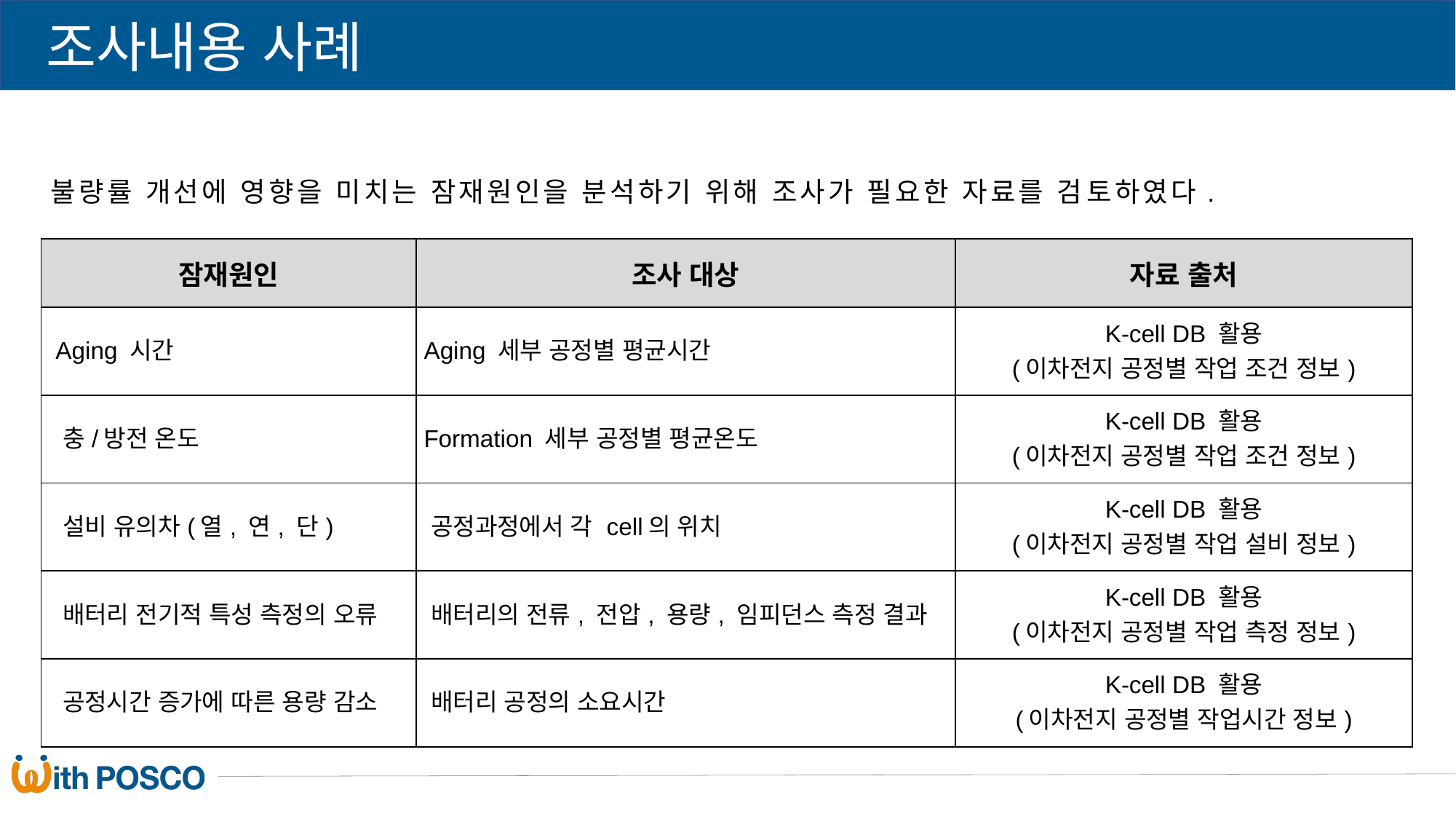

조사내용 사례
불량률 개선에 영향을 미치는 잠재원인을 분석하기 위해 조사가 필요한 자료를 검토하였다.
| 잠재원인 | 조사 대상 | 자료 출처 |
| --- | --- | --- |
| Aging 시간 | Aging 세부 공정별 평균시간 | K-cell DB 활용 (이차전지 공정별 작업 조건 정보) |
| 충/방전 온도 | Formation 세부 공정별 평균온도 | K-cell DB 활용 (이차전지 공정별 작업 조건 정보) |
| 설비 유의차(열, 연, 단) | 공정과정에서 각 cell의 위치 | K-cell DB 활용 (이차전지 공정별 작업 설비 정보) |
| 배터리 전기적 특성 측정의 오류 | 배터리의 전류, 전압, 용량, 임피던스 측정 결과 | K-cell DB 활용 (이차전지 공정별 작업 측정 정보) |
| 공정시간 증가에 따른 용량 감소 | 배터리 공정의 소요시간 | K-cell DB 활용 (이차전지 공정별 작업시간 정보) |